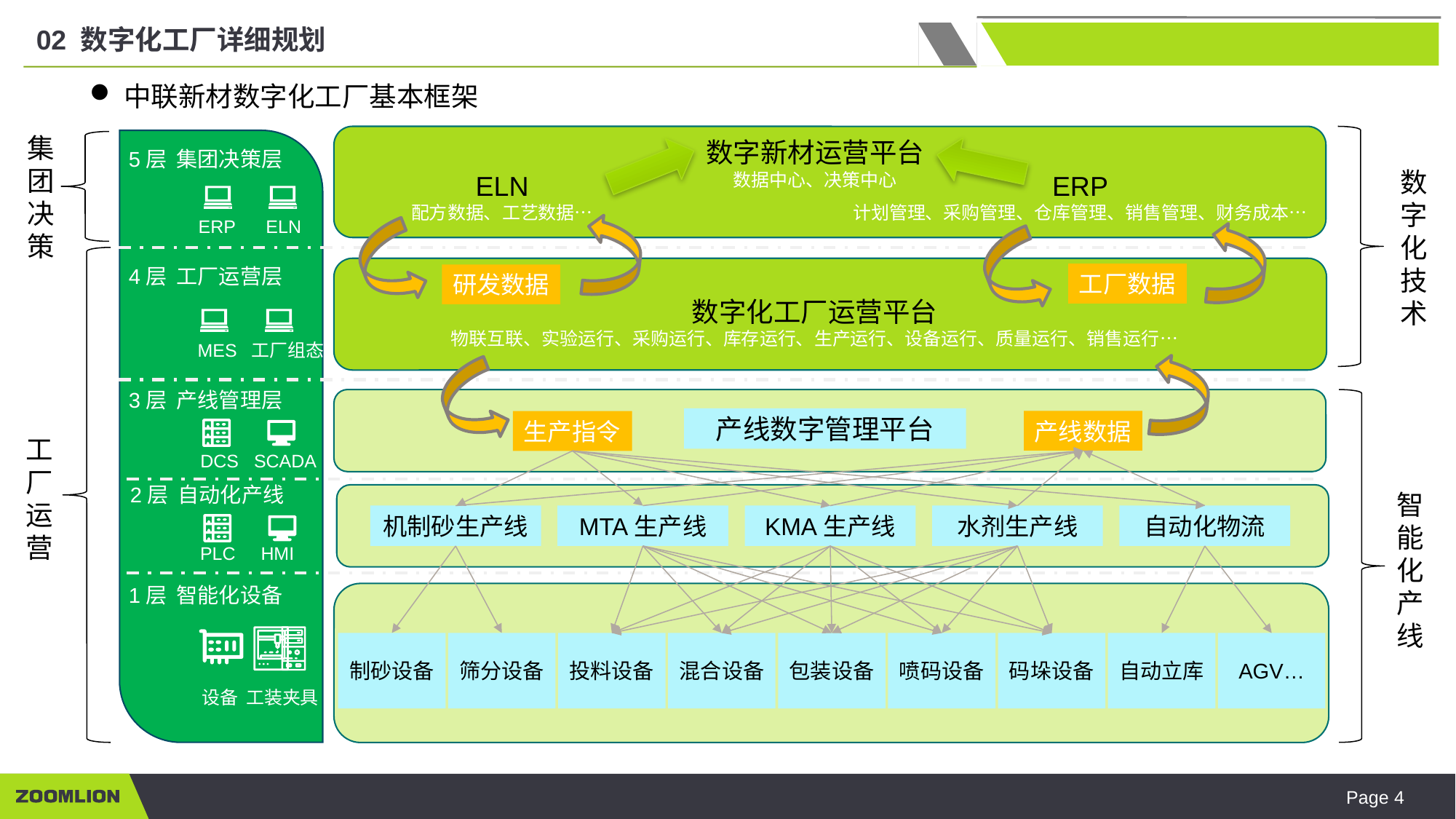

02 数字化工厂详细规划
中联新材数字化工厂基本框架
集团决策

5层  集团决策层
ELN
配方数据、工艺数据…
ERP
计划管理、采购管理、仓库管理、销售管理、财务成本…

ERP      ELN
4层  工厂运营层

工厂数据
研发数据
数字化工厂运营平台
物联互联、实验运行、采购运行、库存运行、生产运行、设备运行、质量运行、销售运行…

MES  工厂组态
3层  产线管理层

产线数字管理平台
产线数据
生产指令

DCS   SCADA
2层  自动化产线

PLC     HMI
1层  智能化设备

设备  工装夹具

数字新材运营平台
数据中心、决策中心

数字化技术

工厂运营
智能化产线
机制砂生产线
MTA生产线
KMA生产线
水剂生产线
自动化物流
制砂设备
筛分设备
投料设备
混合设备
包装设备
喷码设备
码垛设备
自动立库
AGV…
Page 4